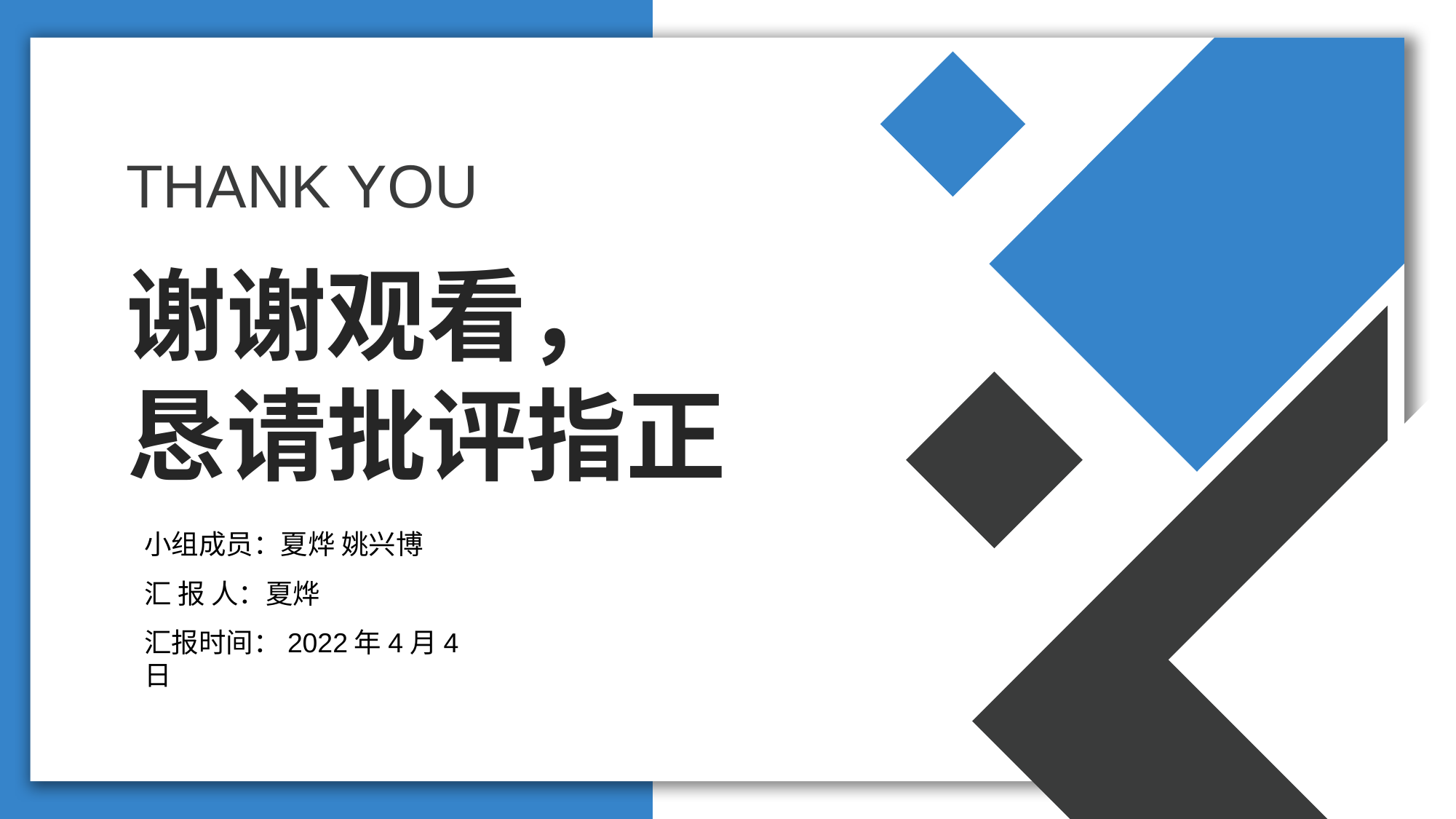

THANK YOU
谢谢观看，
恳请批评指正

小组成员：夏烨 姚兴博
汇 报 人：夏烨
汇报时间：2022年4月4日